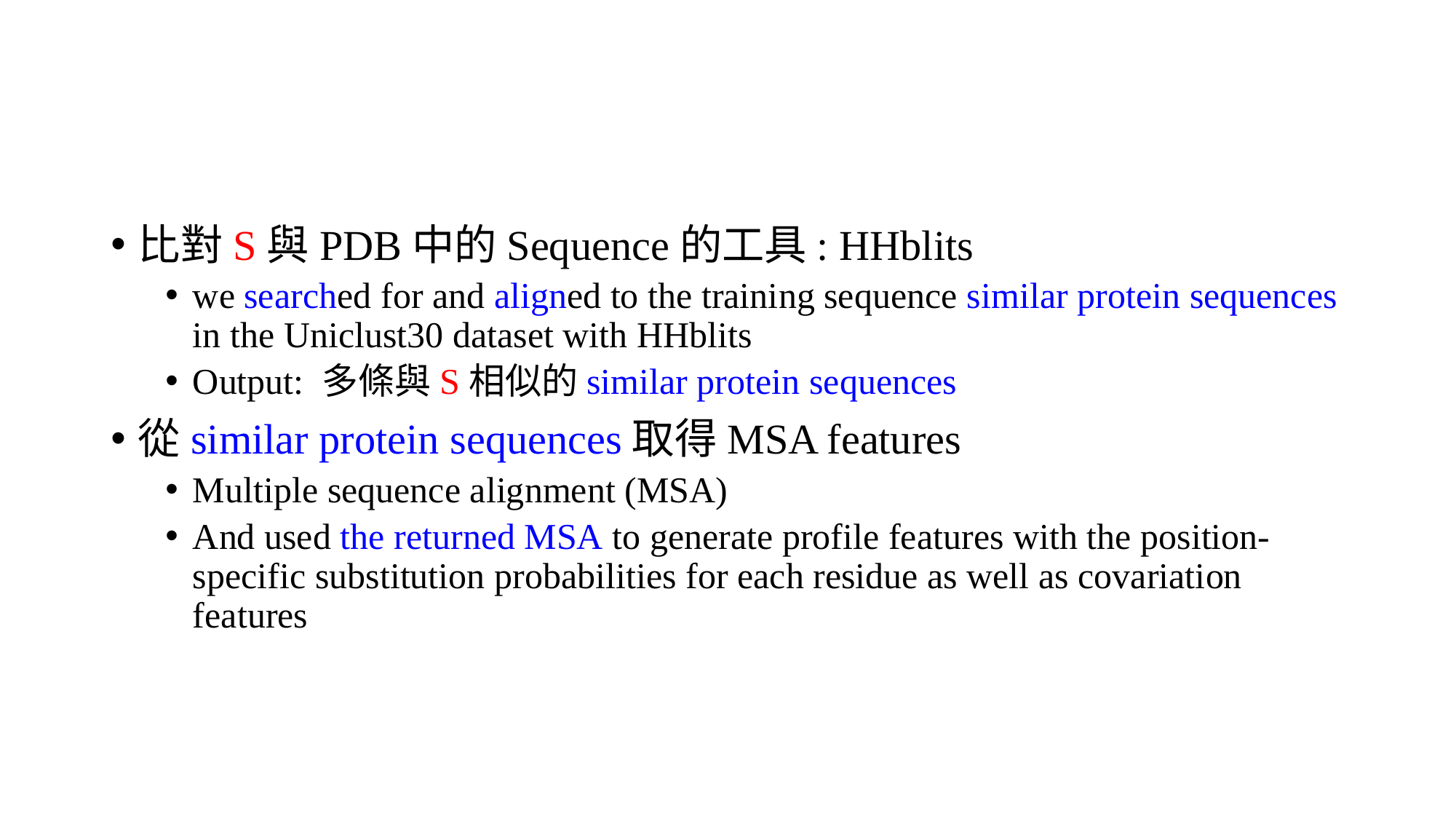

#
比對S與PDB中的Sequence的工具: HHblits
we searched for and aligned to the training sequence similar protein sequences in the Uniclust30 dataset with HHblits
Output: 多條與S相似的similar protein sequences
從similar protein sequences取得MSA features
Multiple sequence alignment (MSA)
And used the returned MSA to generate profile features with the position-specific substitution probabilities for each residue as well as covariation features